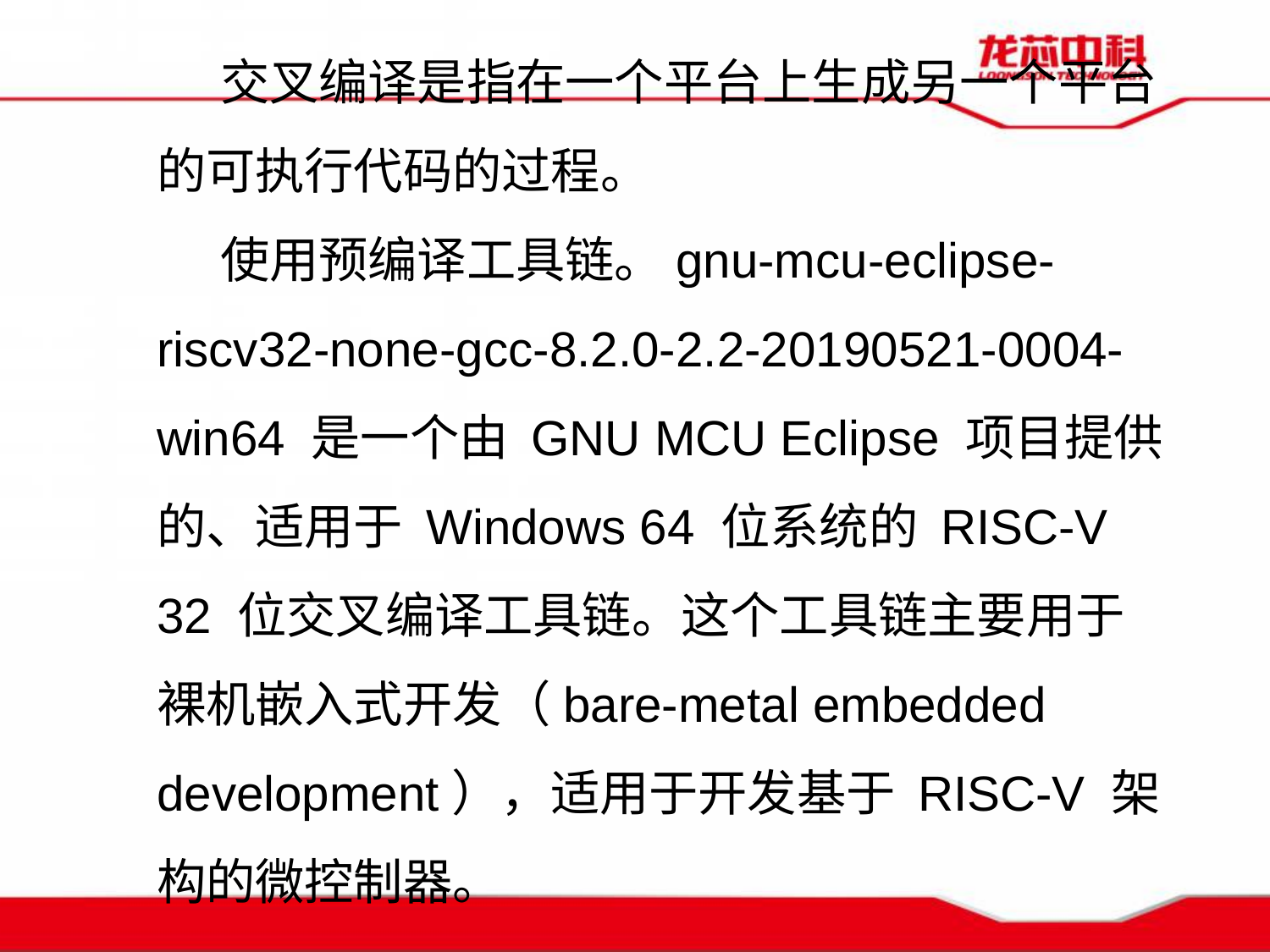

交叉编译是指在一个平台上生成另一个平台的可执行代码的过程。
使用预编译工具链。gnu-mcu-eclipse-riscv32-none-gcc-8.2.0-2.2-20190521-0004-win64 是一个由 GNU MCU Eclipse 项目提供的、适用于 Windows 64 位系统的 RISC-V 32 位交叉编译工具链。这个工具链主要用于裸机嵌入式开发（bare-metal embedded development），适用于开发基于 RISC-V 架构的微控制器。